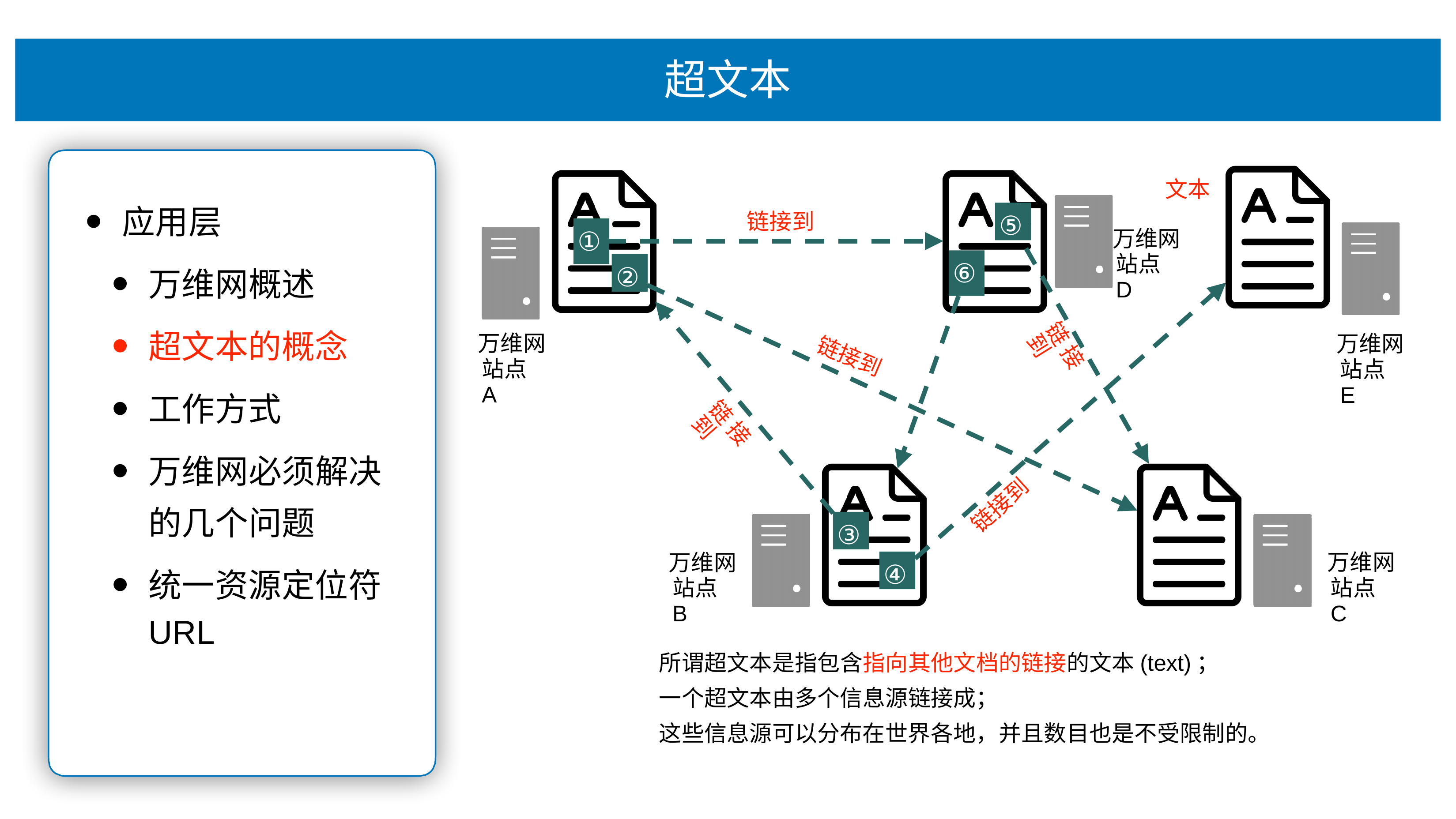

# 超⽂本

⽂本
万维⽹ 站点D
应⽤层
万维⽹概述
超⽂本的概念
⼯作⽅式
万维⽹必须解决 的⼏个问题
统⼀资源定位符
URL

⑤
链接到

①

②
⑥

万维⽹ 站点A
万维⽹ 站点E
链 接 到
链接到
链 接 到

链接到

③

万维⽹ 站点C
万维⽹ 站点B
④
所谓超⽂本是指包含指向其他⽂档的链接的⽂本(text)；
⼀个超⽂本由多个信息源链接成；
这些信息源可以分布在世界各地，并且数⽬也是不受限制的。